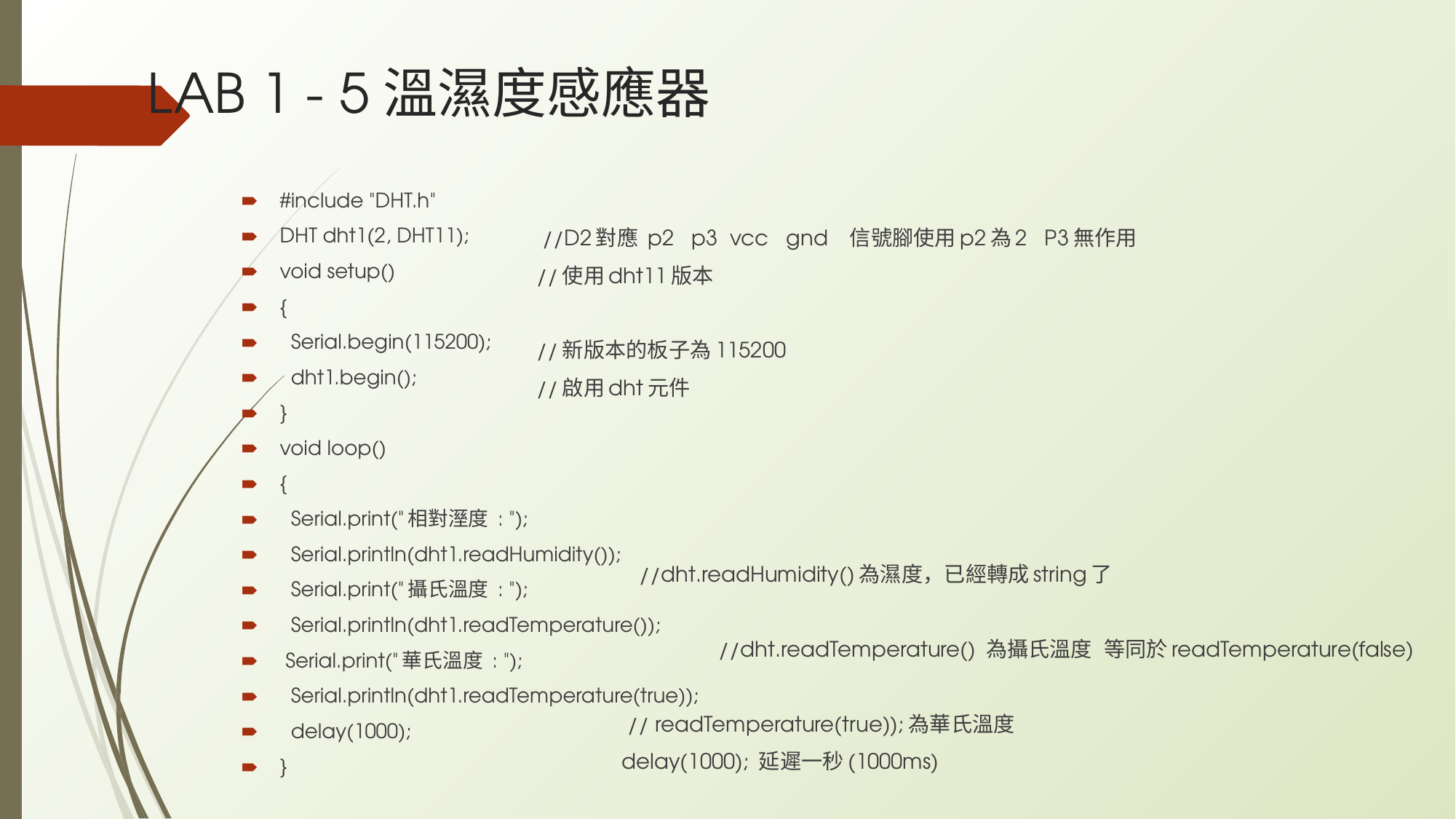

# LAB 1 - 5溫濕度感應器

  //D2對應 p2   p3  vcc   gnd   信號腳使用p2為2   P3無作用
 //使用dht11版本

 //新版本的板子為115200
 //啟用dht元件

				    //dht.readHumidity()為濕度，已經轉成string了

 			 	   //dht.readTemperature() 為攝氏溫度  等同於readTemperature(false)

				  // readTemperature(true));為華氏溫度
 					 delay(1000); 延遲一秒(1000ms)

#include "DHT.h"
DHT dht1(2, DHT11);
void setup()
{
  Serial.begin(115200);
  dht1.begin();
}
void loop()
{
  Serial.print("相對溼度 : ");
  Serial.println(dht1.readHumidity());
  Serial.print("攝氏溫度 : ");
  Serial.println(dht1.readTemperature());
 Serial.print("華氏溫度 : ");
  Serial.println(dht1.readTemperature(true));
  delay(1000);
}